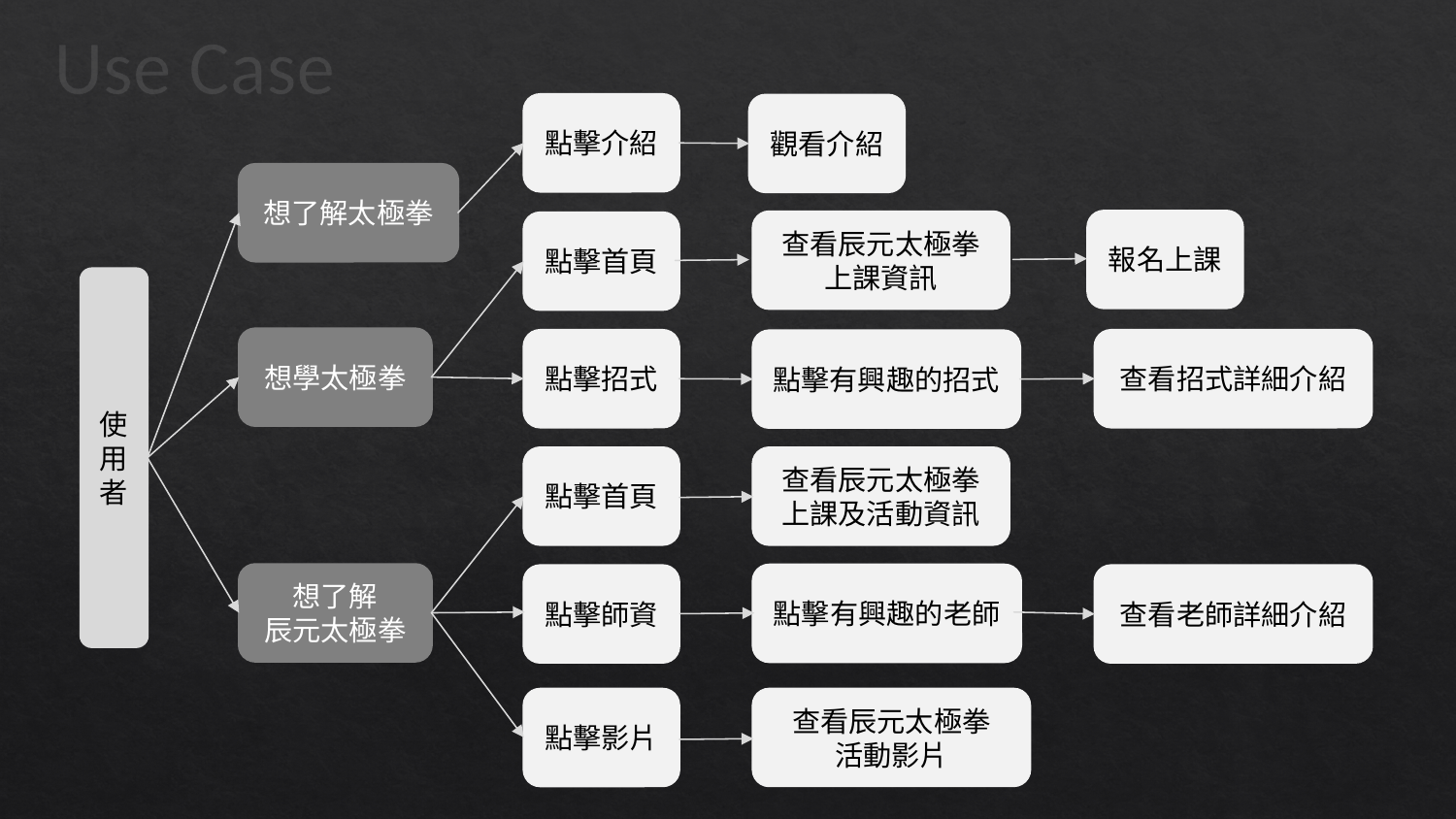

Use Case
點擊介紹
觀看介紹
想了解太極拳
報名上課
查看辰元太極拳上課資訊
點擊首頁
使用者
想學太極拳
點擊招式
查看招式詳細介紹
點擊有興趣的招式
查看辰元太極拳上課及活動資訊
點擊首頁
想了解
辰元太極拳
點擊有興趣的老師
點擊師資
查看老師詳細介紹
查看辰元太極拳
活動影片
點擊影片